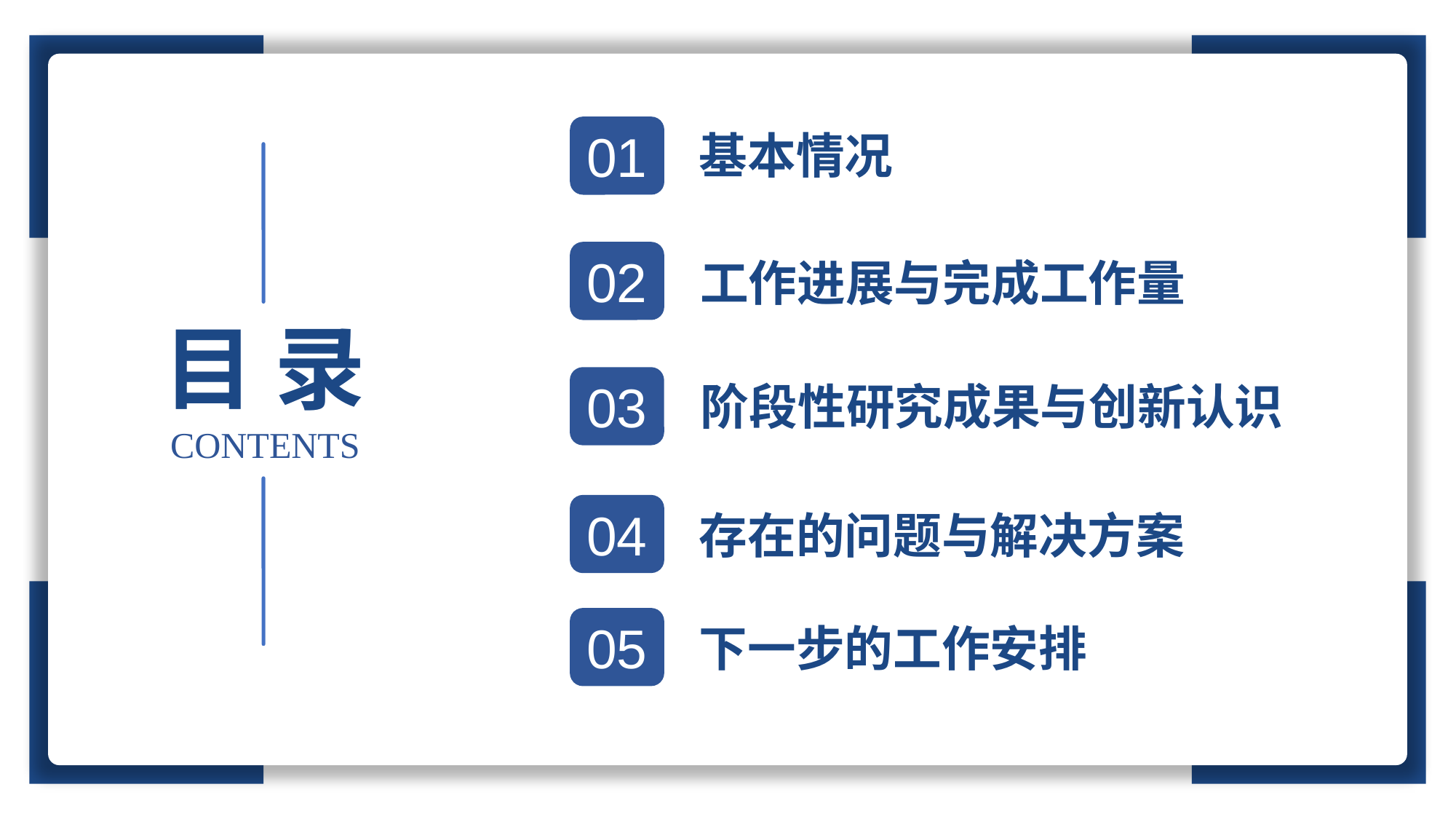

01
基本情况

02
工作进展与完成工作量
目 录
03
阶段性研究成果与创新认识
CONTENTS
04
存在的问题与解决方案

05
下一步的工作安排